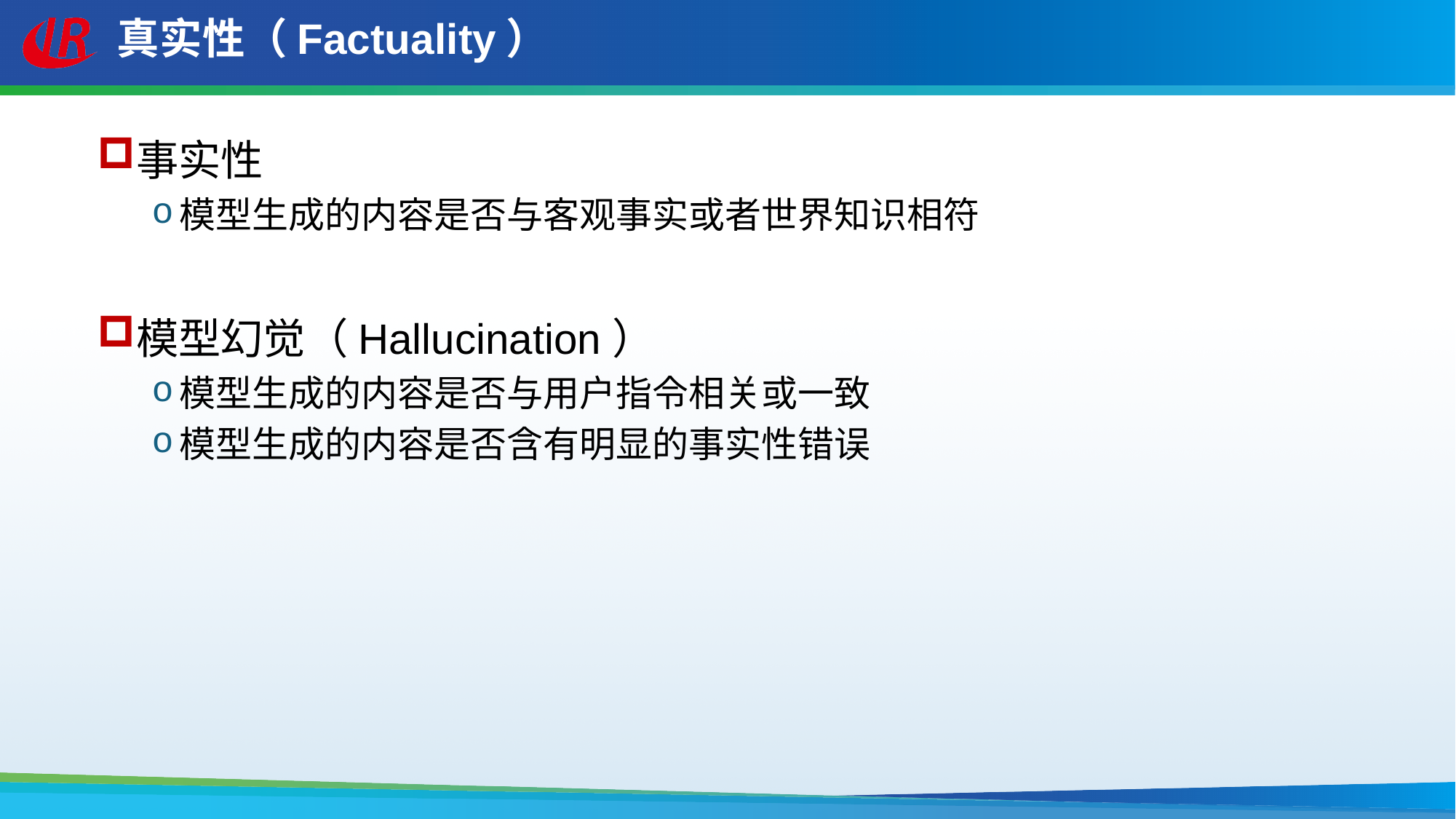

# 真实性（Factuality）
事实性
模型生成的内容是否与客观事实或者世界知识相符

模型幻觉（Hallucination）
模型生成的内容是否与用户指令相关或一致
模型生成的内容是否含有明显的事实性错误